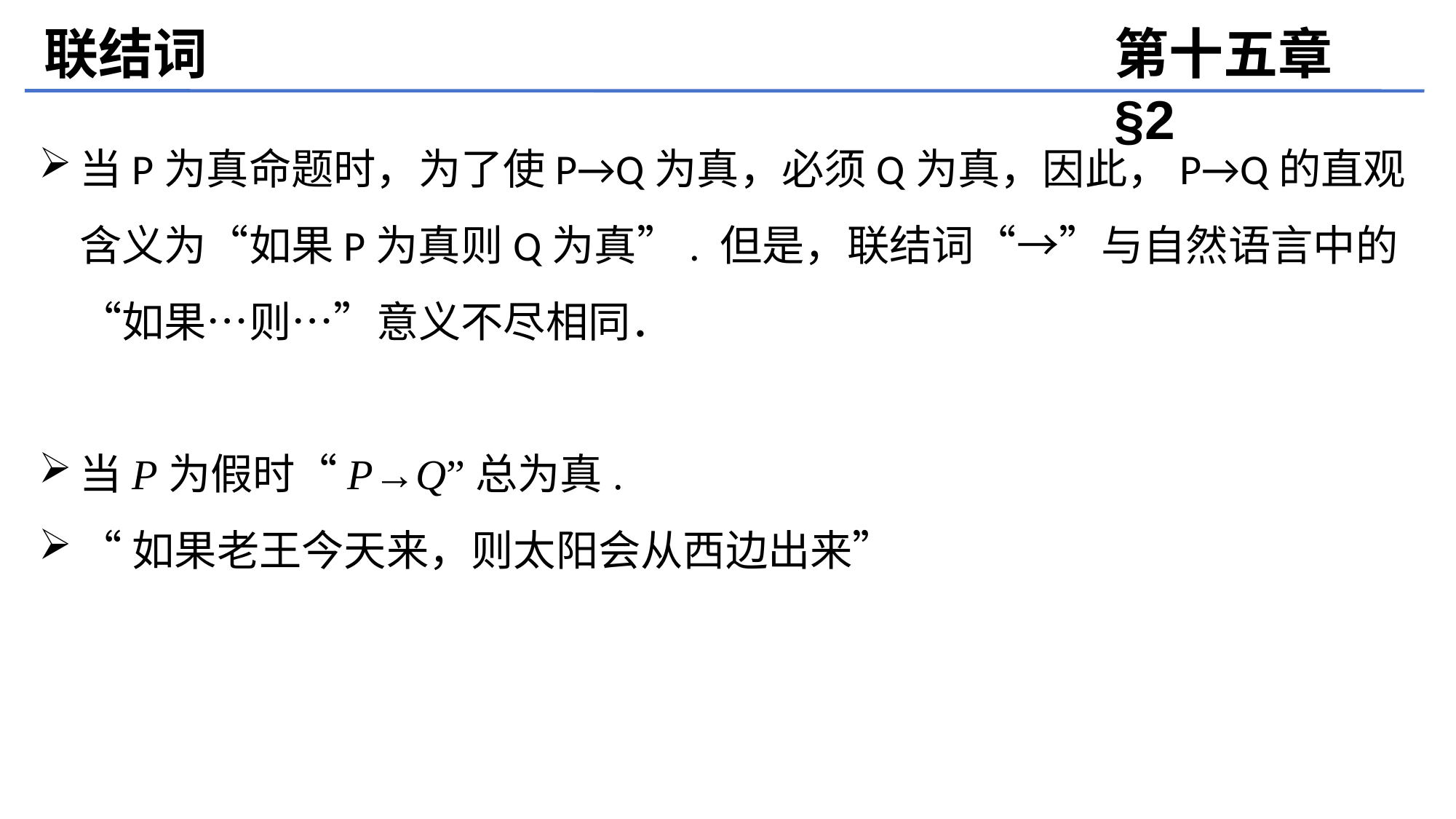

联结词
第十五章 §2
当P为真命题时，为了使P→Q为真，必须Q为真，因此，P→Q的直观含义为“如果P为真则Q为真”. 但是，联结词“→”与自然语言中的“如果…则…”意义不尽相同．

当P为假时“P→Q”总为真.
“如果老王今天来，则太阳会从西边出来”